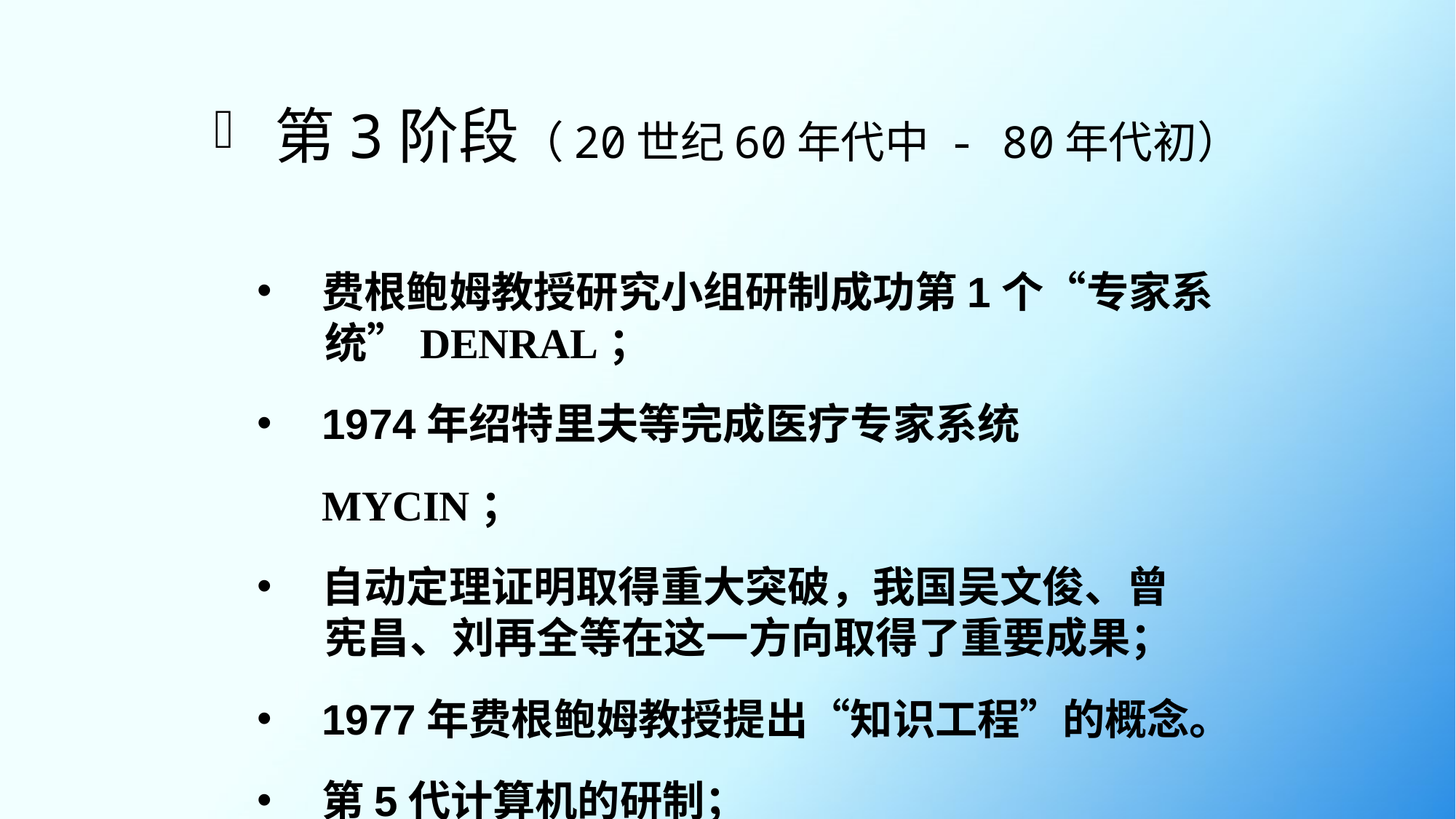

# 第3阶段（20世纪60年代中 - 80年代初）
费根鲍姆教授研究小组研制成功第1个“专家系
      统”DENRAL；
1974年绍特里夫等完成医疗专家系统MYCIN；
自动定理证明取得重大突破，我国吴文俊、曾
      宪昌、刘再全等在这一方向取得了重要成果；
1977年费根鲍姆教授提出“知识工程”的概念。
第5代计算机的研制；